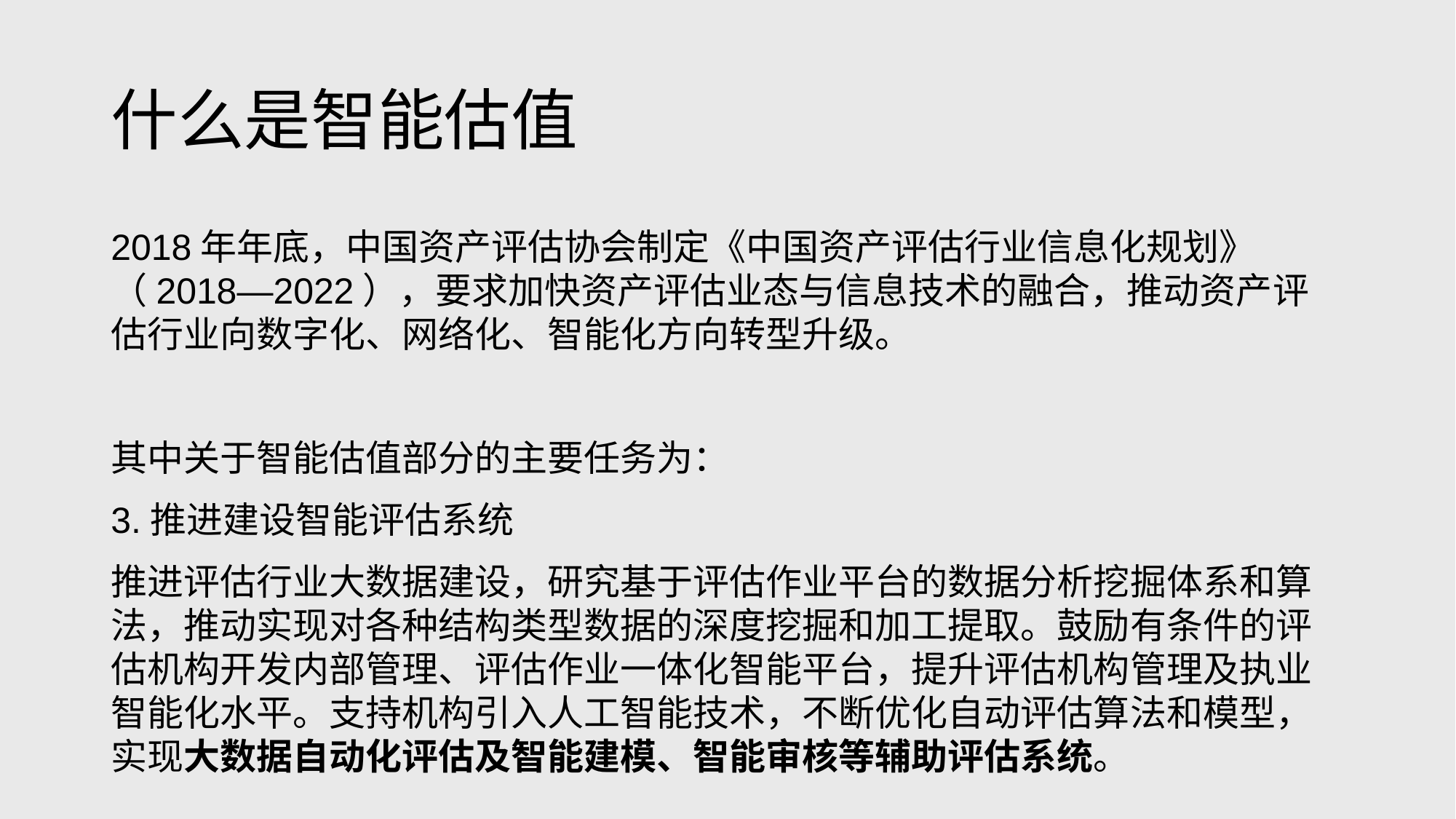

# 什么是智能估值
2018年年底，中国资产评估协会制定《中国资产评估行业信息化规划》（2018—2022），要求加快资产评估业态与信息技术的融合，推动资产评估行业向数字化、网络化、智能化方向转型升级。

其中关于智能估值部分的主要任务为：
3.推进建设智能评估系统
推进评估行业大数据建设，研究基于评估作业平台的数据分析挖掘体系和算法，推动实现对各种结构类型数据的深度挖掘和加工提取。鼓励有条件的评估机构开发内部管理、评估作业一体化智能平台，提升评估机构管理及执业智能化水平。支持机构引入人工智能技术，不断优化自动评估算法和模型，实现大数据自动化评估及智能建模、智能审核等辅助评估系统。